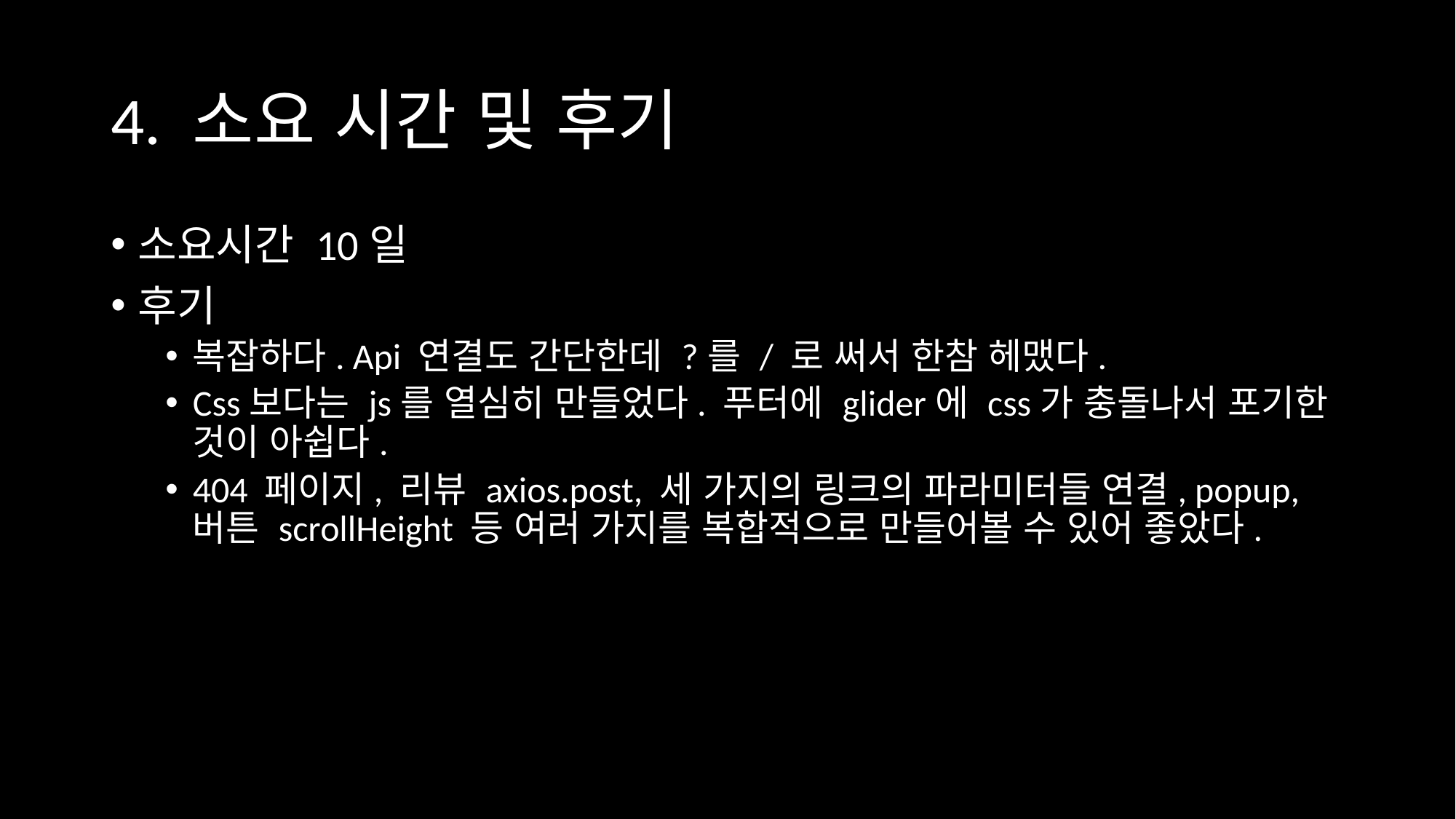

# 4. 소요 시간 및 후기
소요시간 10일
후기
복잡하다. Api 연결도 간단한데 ?를 / 로 써서 한참 헤맸다.
Css보다는 js를 열심히 만들었다. 푸터에 glider에 css가 충돌나서 포기한 것이 아쉽다.
404 페이지, 리뷰 axios.post, 세 가지의 링크의 파라미터들 연결, popup, 버튼 scrollHeight 등 여러 가지를 복합적으로 만들어볼 수 있어 좋았다.